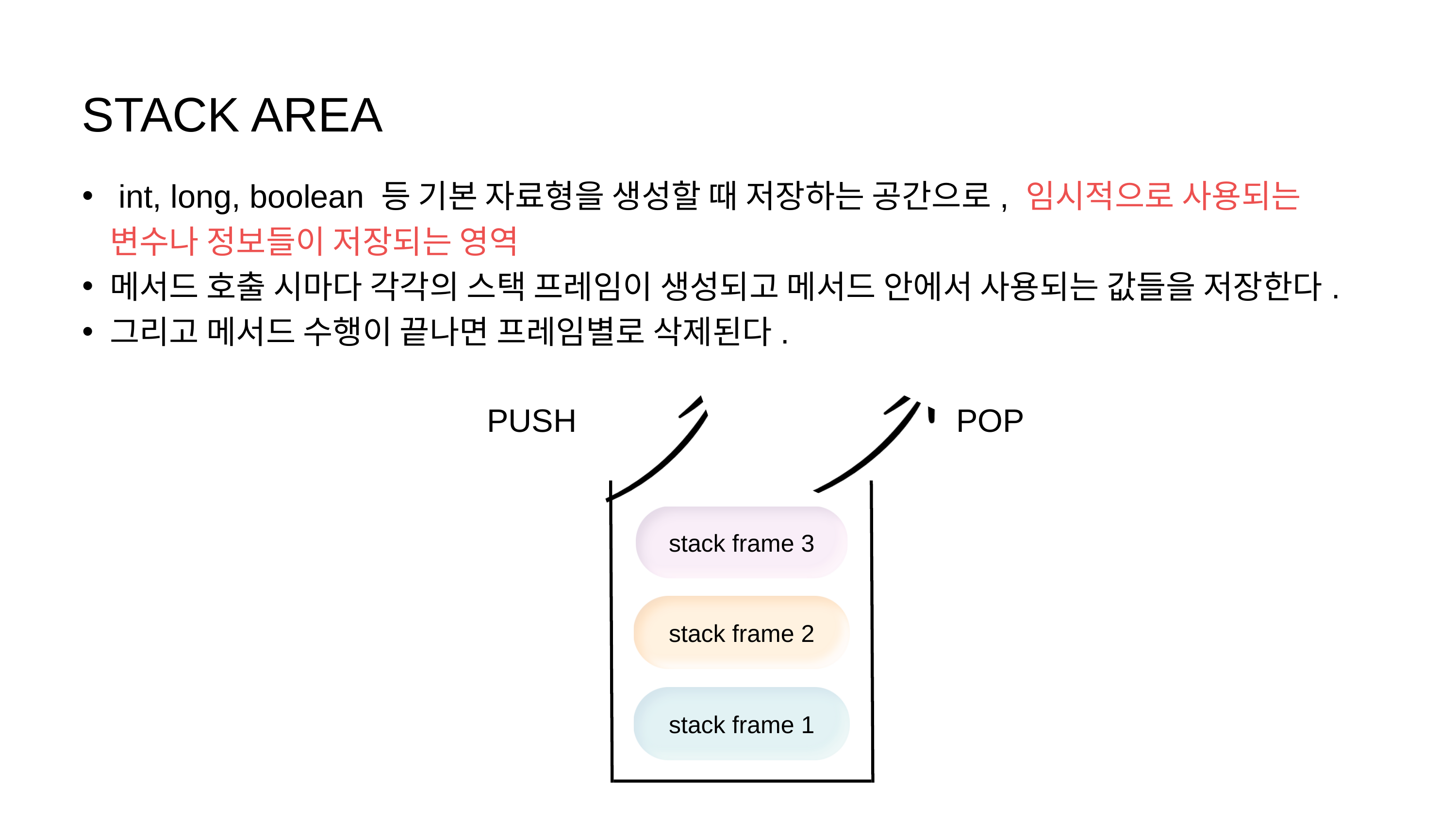

STACK AREA
 int, long, boolean 등 기본 자료형을 생성할 때 저장하는 공간으로, 임시적으로 사용되는 변수나 정보들이 저장되는 영역
메서드 호출 시마다 각각의 스택 프레임이 생성되고 메서드 안에서 사용되는 값들을 저장한다.
그리고 메서드 수행이 끝나면 프레임별로 삭제된다.

PUSH
POP

stack frame 3

stack frame 2

stack frame 1